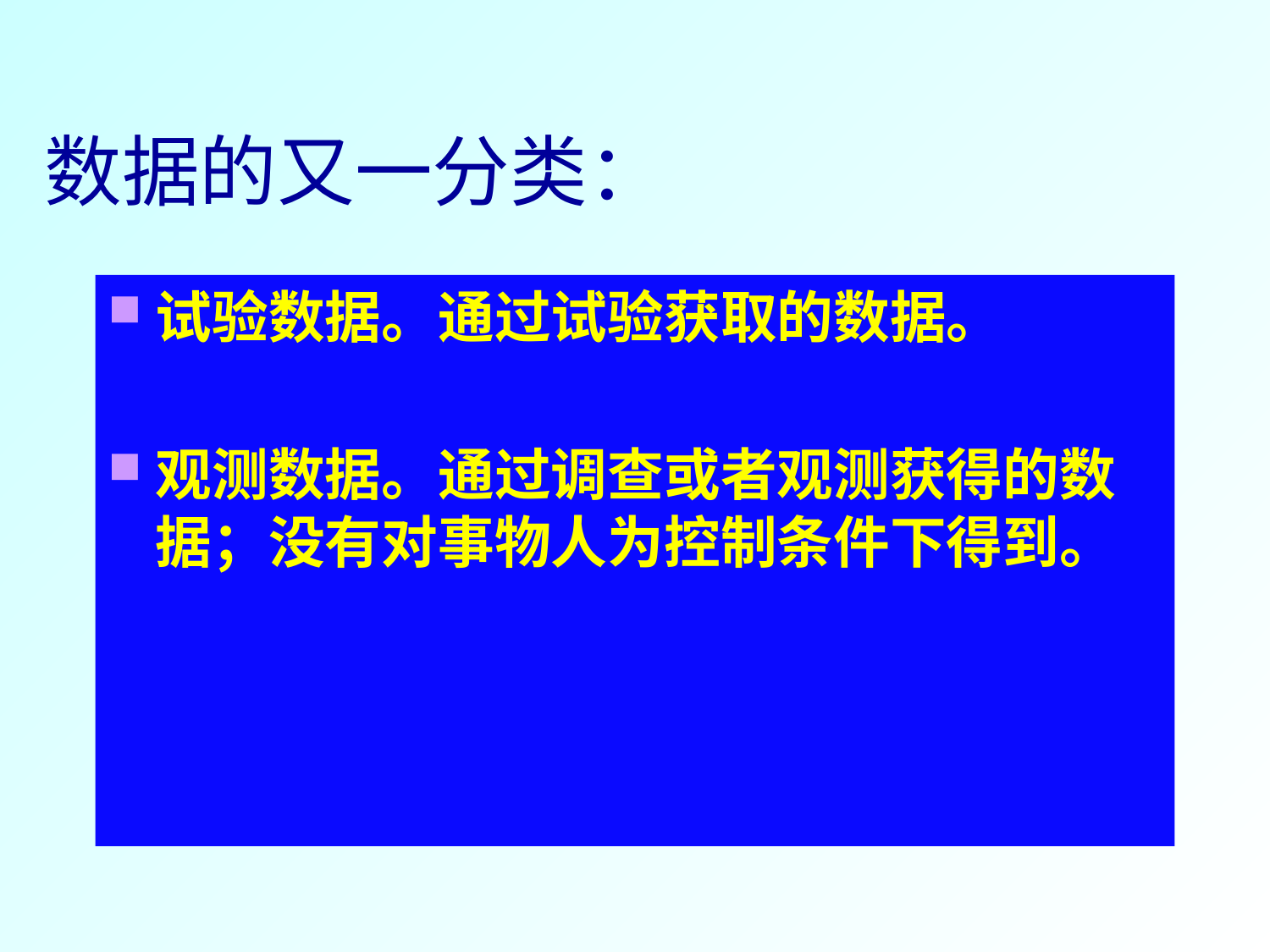

# 数据的又一分类：
试验数据。通过试验获取的数据。

观测数据。通过调查或者观测获得的数据；没有对事物人为控制条件下得到。